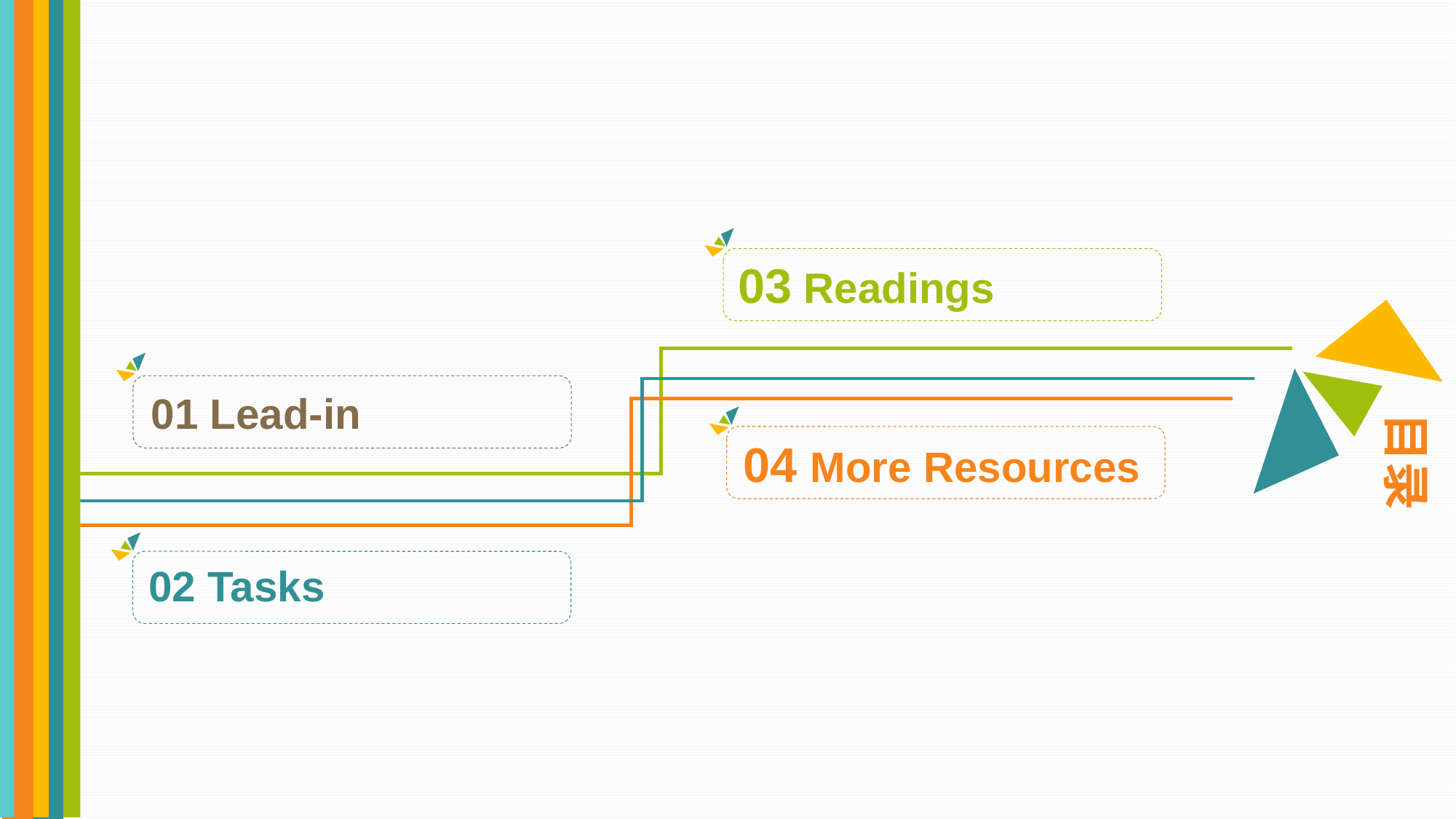

03 Readings

01 Lead-in

目录

04 More Resources

02 Tasks